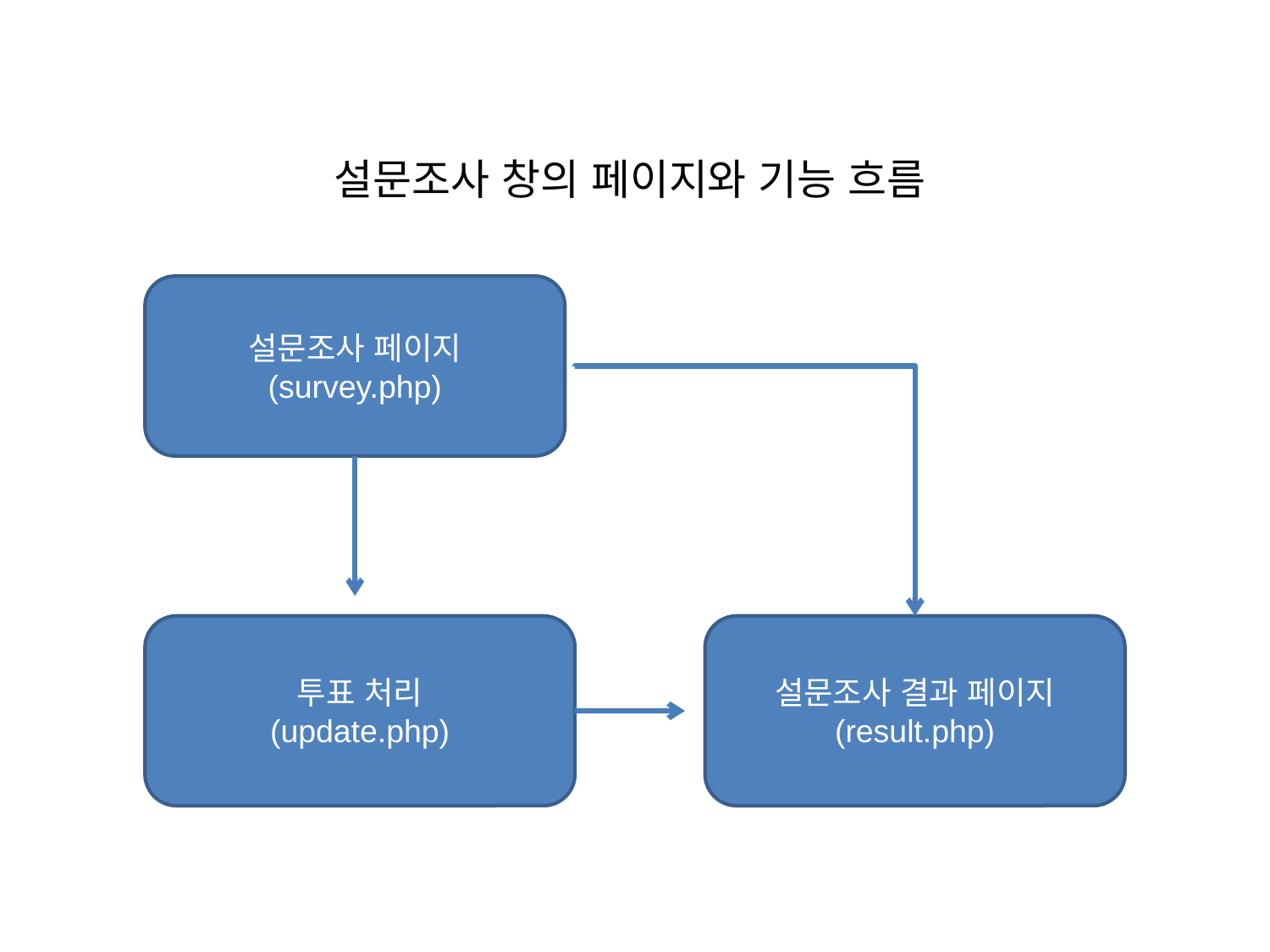

설문조사 창의 페이지와 기능 흐름
설문조사 페이지
(survey.php)
투표 처리
(update.php)
설문조사 결과 페이지
(result.php)